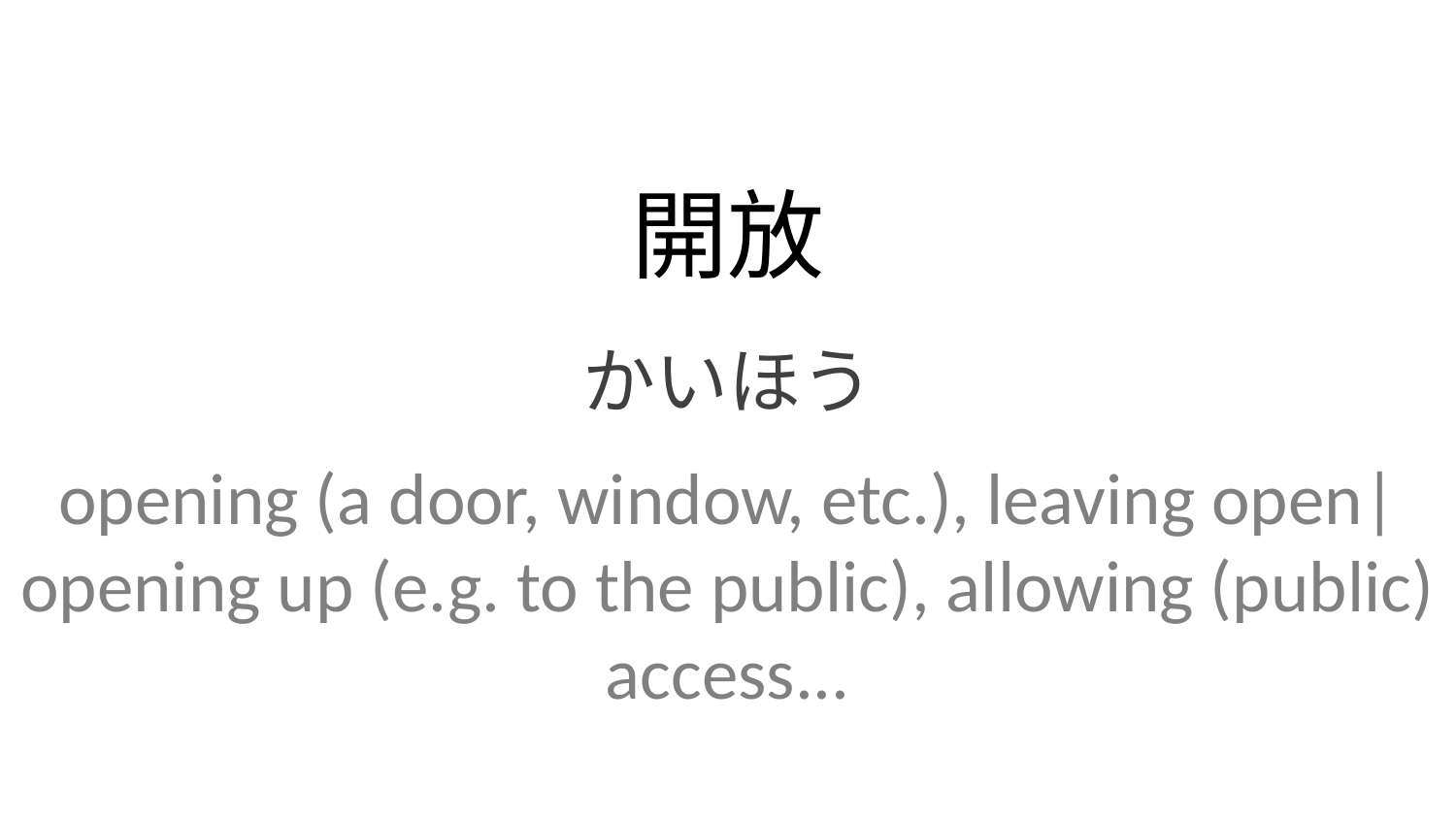

開放

かいほう
opening (a door, window, etc.), leaving open| opening up (e.g. to the public), allowing (public) access...